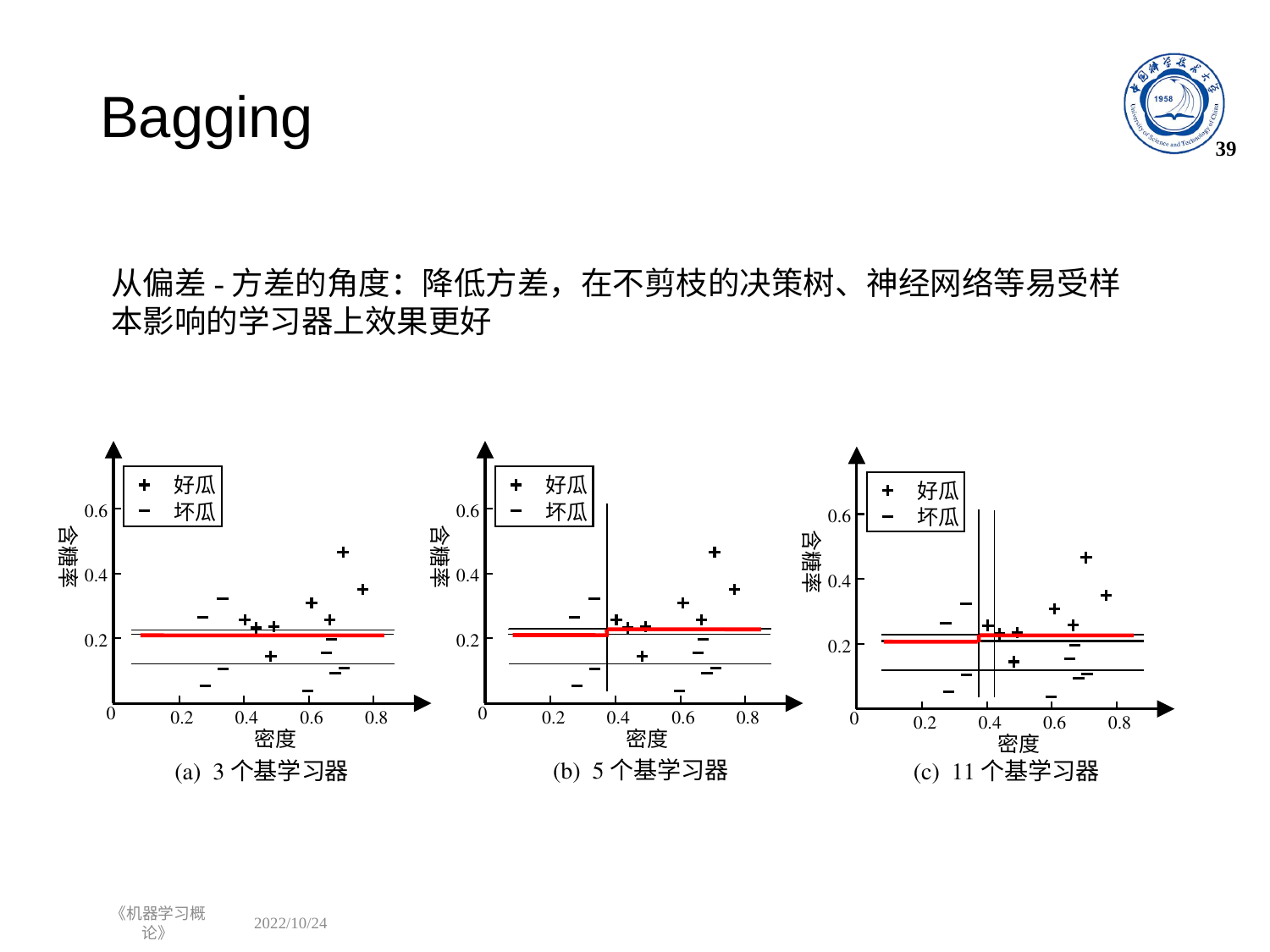

# Bagging
39
从偏差-方差的角度：降低方差，在不剪枝的决策树、神经网络等易受样本影响的学习器上效果更好
好瓜

坏瓜
好瓜

坏瓜
好瓜

坏瓜
0.6
0.6
0.6
含糖率
含糖率
含糖率
0.4
0.4
0.4
0.2
0.2
0.2
0
0
0.2
0.4
0.6
0.8
0.2
0.4
0.6
0.8
0
0.2
0.4
0.6
0.8
密度
密度
密度
(b)  5个基学习器
(a)  3个基学习器
(c)  11个基学习器
《机器学习概论》
2022/10/24